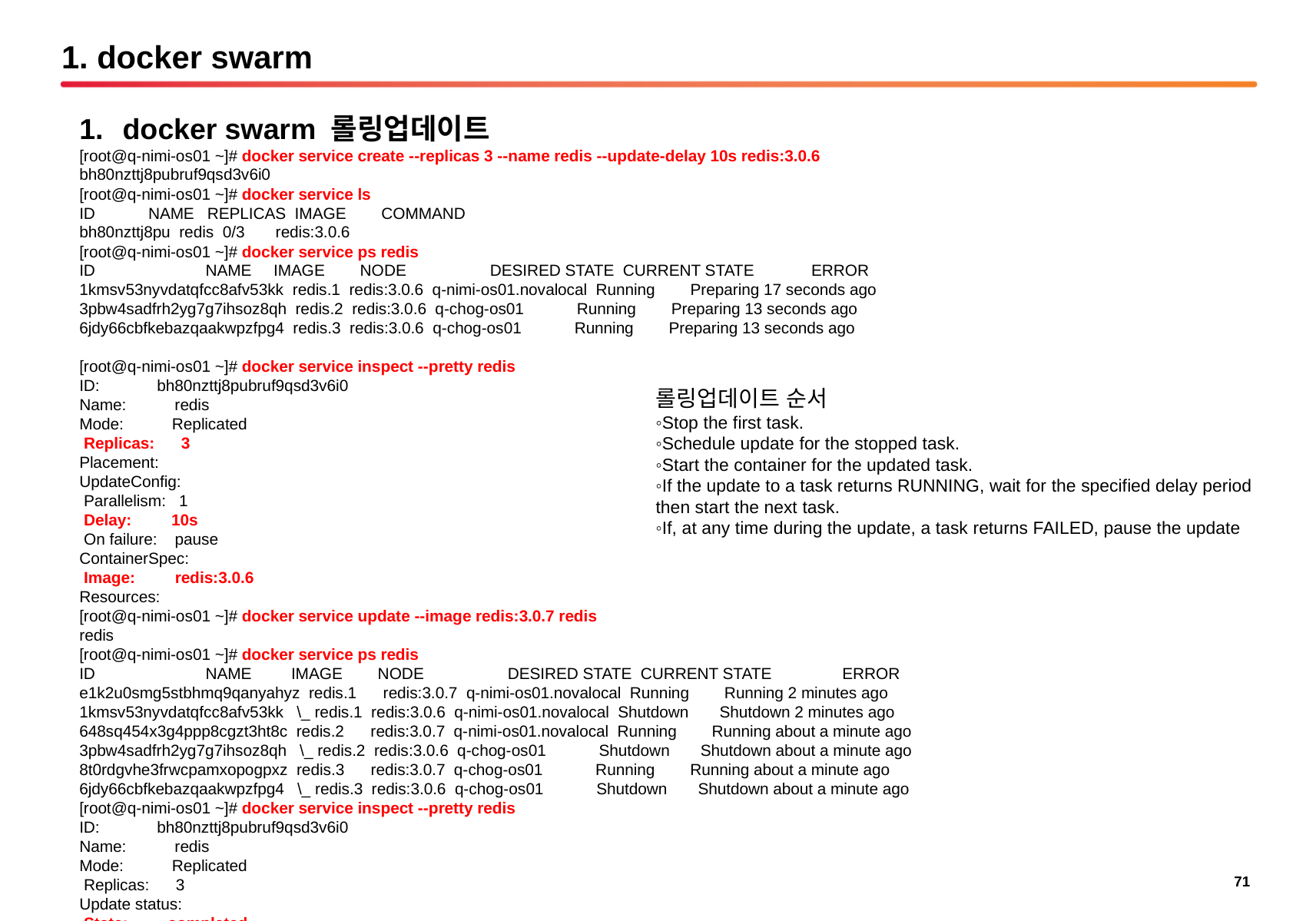

# 1. docker swarm
docker swarm 롤링업데이트
[root@q-nimi-os01 ~]# docker service create --replicas 3 --name redis --update-delay 10s redis:3.0.6
bh80nzttj8pubruf9qsd3v6i0
[root@q-nimi-os01 ~]# docker service ls
ID            NAME   REPLICAS  IMAGE        COMMAND
bh80nzttj8pu  redis  0/3       redis:3.0.6
[root@q-nimi-os01 ~]# docker service ps redis
ID                         NAME     IMAGE        NODE                   DESIRED STATE  CURRENT STATE             ERROR
1kmsv53nyvdatqfcc8afv53kk  redis.1  redis:3.0.6  q-nimi-os01.novalocal  Running        Preparing 17 seconds ago
3pbw4sadfrh2yg7g7ihsoz8qh  redis.2  redis:3.0.6  q-chog-os01            Running        Preparing 13 seconds ago
6jdy66cbfkebazqaakwpzfpg4  redis.3  redis:3.0.6  q-chog-os01            Running        Preparing 13 seconds ago

[root@q-nimi-os01 ~]# docker service inspect --pretty redis
ID:             bh80nzttj8pubruf9qsd3v6i0
Name:           redis
Mode:           Replicated
 Replicas:      3
Placement:
UpdateConfig:
 Parallelism:   1
 Delay:         10s
 On failure:    pause
ContainerSpec:
 Image:         redis:3.0.6
Resources:
[root@q-nimi-os01 ~]# docker service update --image redis:3.0.7 redis
redis
[root@q-nimi-os01 ~]# docker service ps redis
ID                         NAME         IMAGE        NODE                   DESIRED STATE  CURRENT STATE                ERROR
e1k2u0smg5stbhmq9qanyahyz  redis.1      redis:3.0.7  q-nimi-os01.novalocal  Running        Running 2 minutes ago
1kmsv53nyvdatqfcc8afv53kk   \_ redis.1  redis:3.0.6  q-nimi-os01.novalocal  Shutdown       Shutdown 2 minutes ago
648sq454x3g4ppp8cgzt3ht8c  redis.2      redis:3.0.7  q-nimi-os01.novalocal  Running        Running about a minute ago
3pbw4sadfrh2yg7g7ihsoz8qh   \_ redis.2  redis:3.0.6  q-chog-os01            Shutdown       Shutdown about a minute ago
8t0rdgvhe3frwcpamxopogpxz  redis.3      redis:3.0.7  q-chog-os01            Running        Running about a minute ago
6jdy66cbfkebazqaakwpzfpg4   \_ redis.3  redis:3.0.6  q-chog-os01            Shutdown       Shutdown about a minute ago
[root@q-nimi-os01 ~]# docker service inspect --pretty redis
ID:             bh80nzttj8pubruf9qsd3v6i0
Name:           redis
Mode:           Replicated
 Replicas:      3
Update status:
 State:         completed
 Started:       2 minutes ago
 Completed:     about a minute ago
 Message:       update completed
Placement:
UpdateConfig:
 Parallelism:   1
 Delay:         10s
 On failure:    pause
ContainerSpec:
 Image:         redis:3.0.7
Resources:

롤링업데이트 순서
◦Stop the first task.
◦Schedule update for the stopped task.
◦Start the container for the updated task.
◦If the update to a task returns RUNNING, wait for the specified delay period then start the next task.
◦If, at any time during the update, a task returns FAILED, pause the update